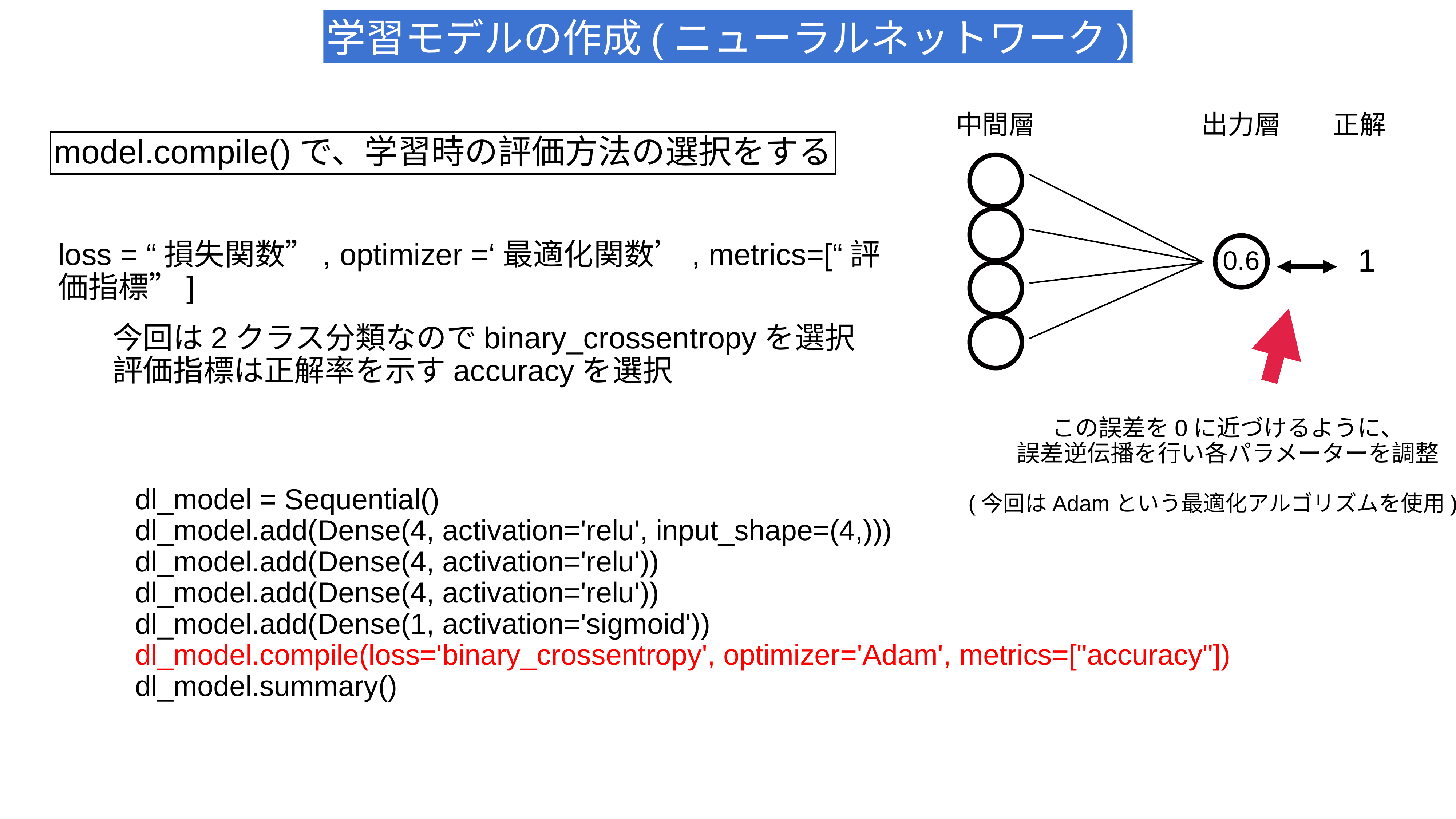

学習モデルの作成(ニューラルネットワーク)
中間層
出力層
正解
model.compile()で、学習時の評価方法の選択をする

1

0.6
loss = “損失関数”, optimizer =‘最適化関数’, metrics=[“評価指標”]

今回は2クラス分類なのでbinary_crossentropyを選択
評価指標は正解率を示すaccuracyを選択

この誤差を0に近づけるように、
誤差逆伝播を行い各パラメーターを調整
dl_model = Sequential()
dl_model.add(Dense(4, activation='relu', input_shape=(4,)))
dl_model.add(Dense(4, activation='relu'))
dl_model.add(Dense(4, activation='relu'))
dl_model.add(Dense(1, activation='sigmoid'))
dl_model.compile(loss='binary_crossentropy', optimizer='Adam', metrics=["accuracy"])
dl_model.summary()
(今回はAdamという最適化アルゴリズムを使用)